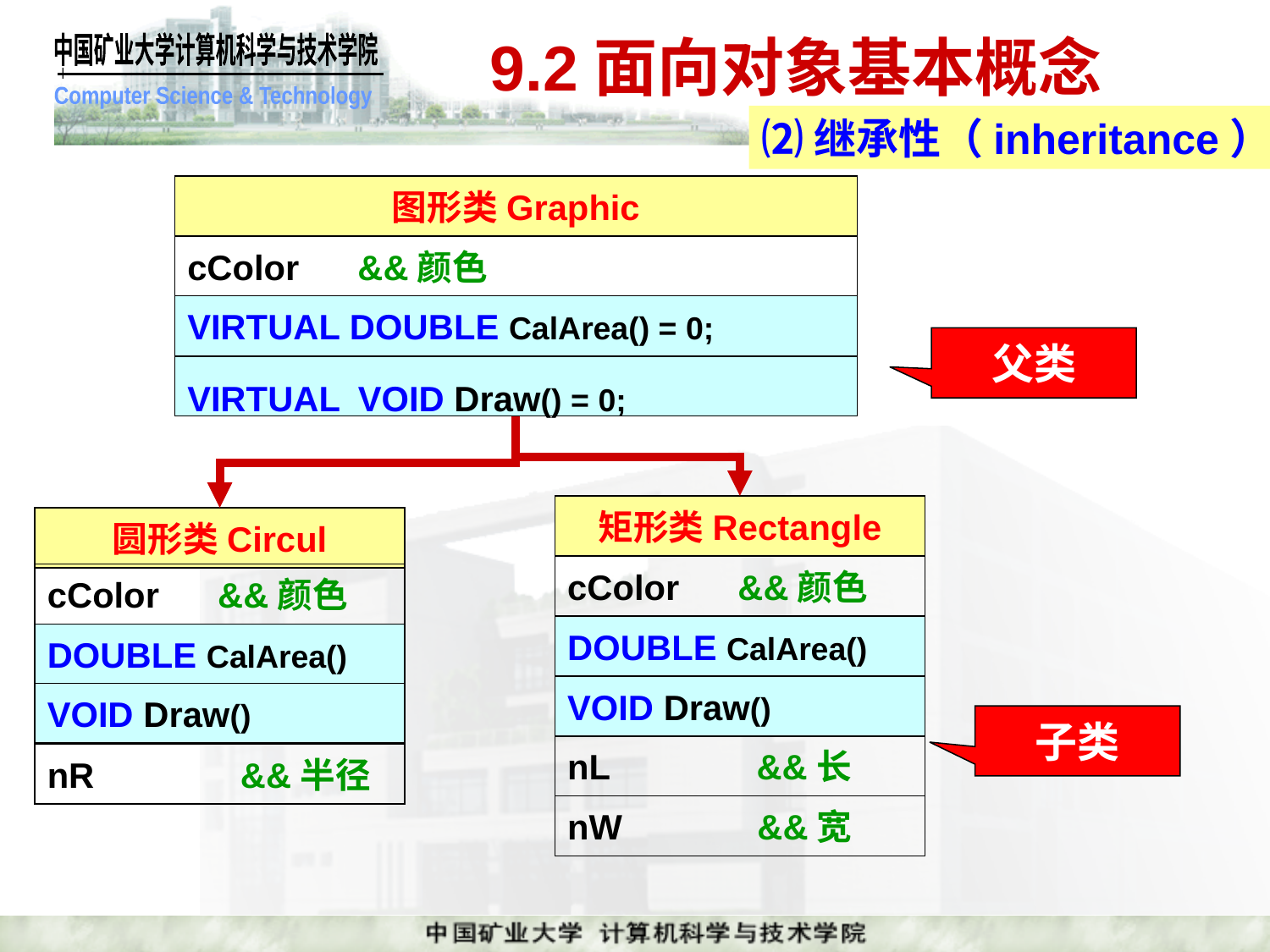

# 9.2面向对象基本概念
⑵继承性（inheritance）

图形类Graphic
cColor      &&颜色
VIRTUAL DOUBLE CalArea() = 0;
父类
VIRTUAL VOID Draw() = 0;
矩形类Rectangle
圆形类Circul
cColor      &&颜色
cColor      &&颜色
DOUBLE CalArea()
DOUBLE CalArea()
VOID Draw()
VOID Draw()
子类
nL      　　&&长
nR      　　&&半径
nW      　   &&宽
27